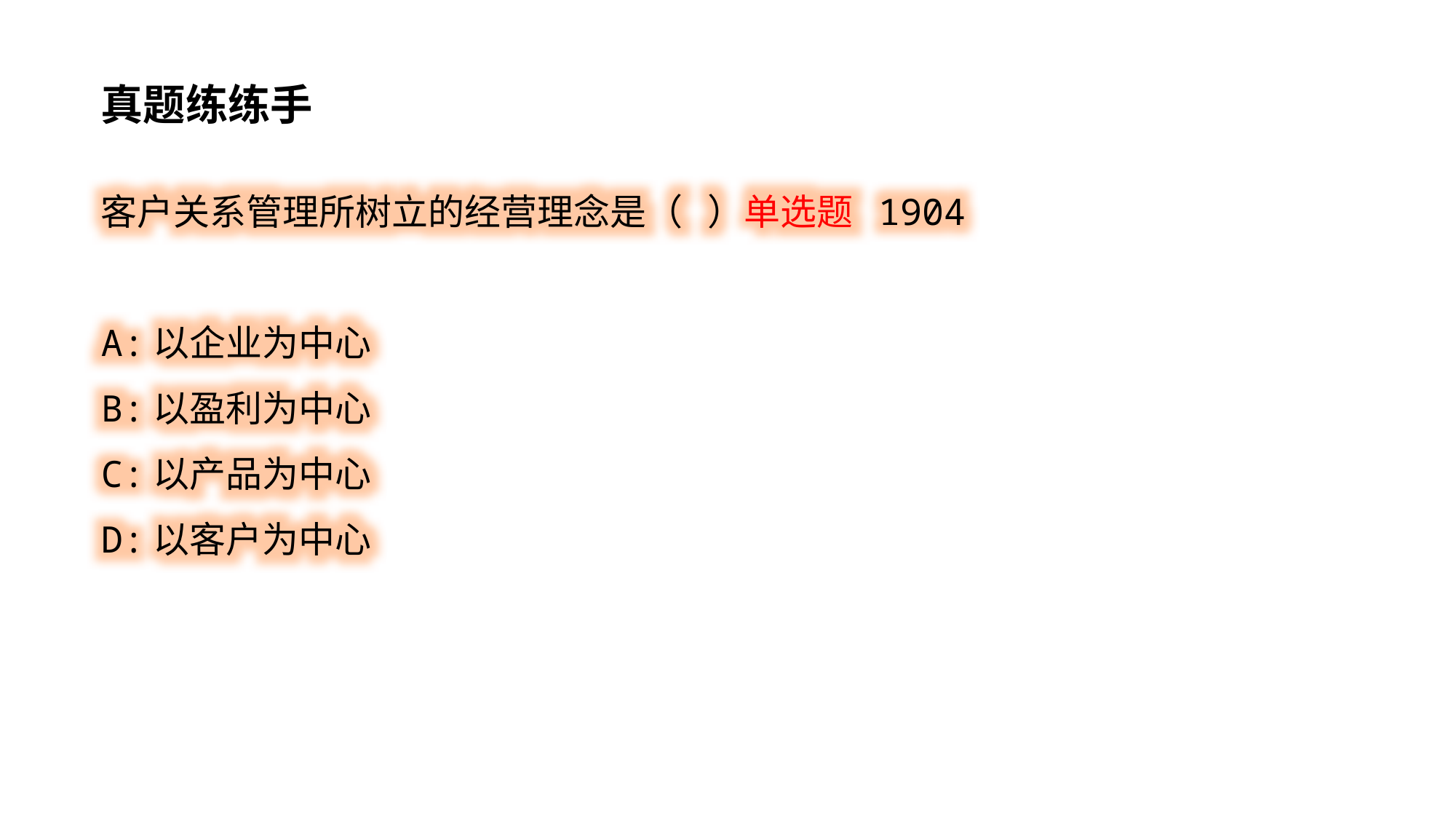

真题练练手
客户关系管理所树立的经营理念是（   ）单选题  1904

A:以企业为中心
B:以盈利为中心
C:以产品为中心
D:以客户为中心